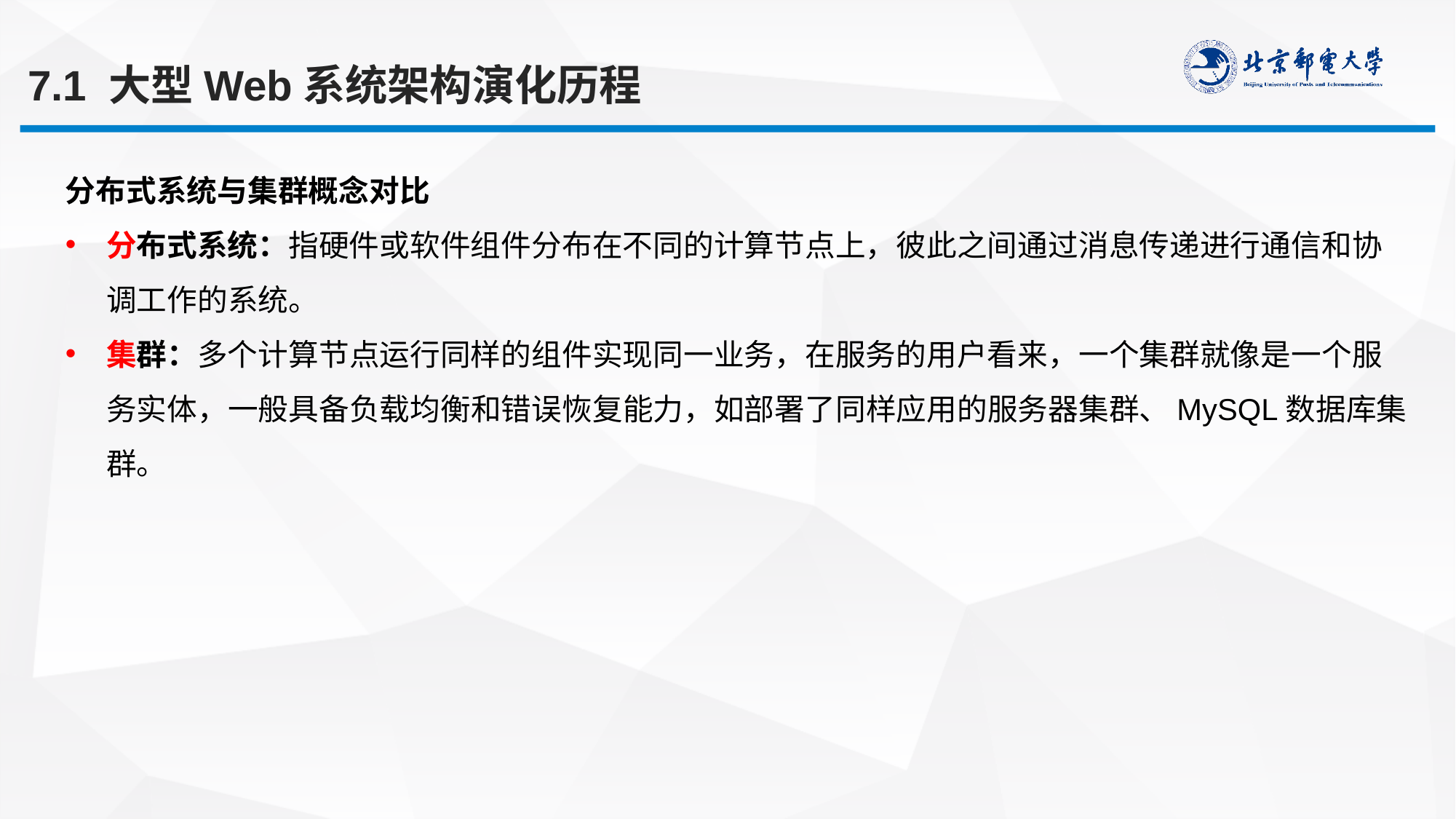

7.1 大型Web系统架构演化历程

分布式系统与集群概念对比
分布式系统：指硬件或软件组件分布在不同的计算节点上，彼此之间通过消息传递进行通信和协调工作的系统。
集群：多个计算节点运行同样的组件实现同一业务，在服务的用户看来，一个集群就像是一个服务实体，一般具备负载均衡和错误恢复能力，如部署了同样应用的服务器集群、MySQL数据库集群。